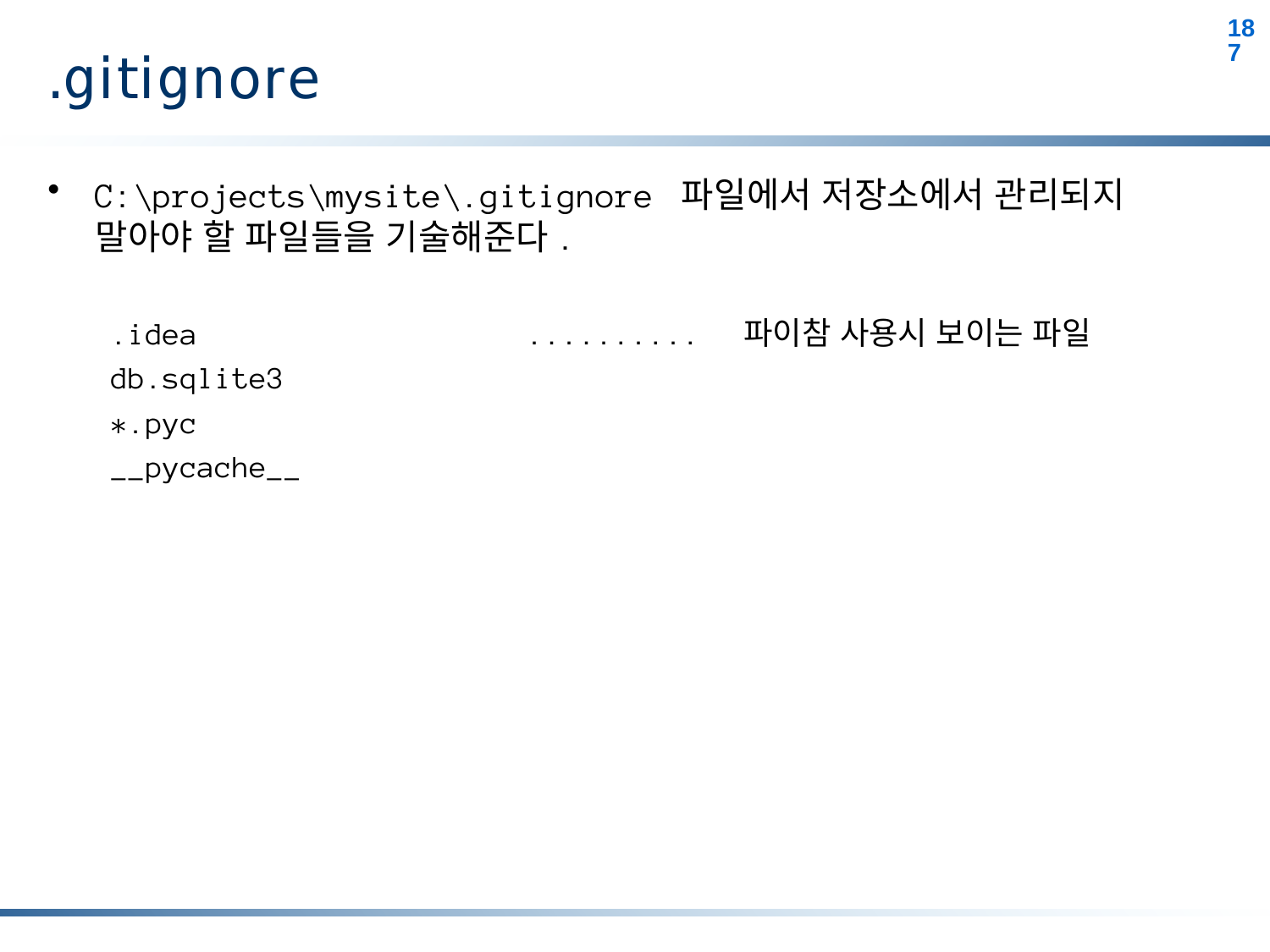

# .gitignore
C:\projects\mysite\.gitignore 파일에서 저장소에서 관리되지 말아야 할 파일들을 기술해준다.

.idea                   ..........  파이참 사용시 보이는 파일
db.sqlite3
*.pyc
__pycache__